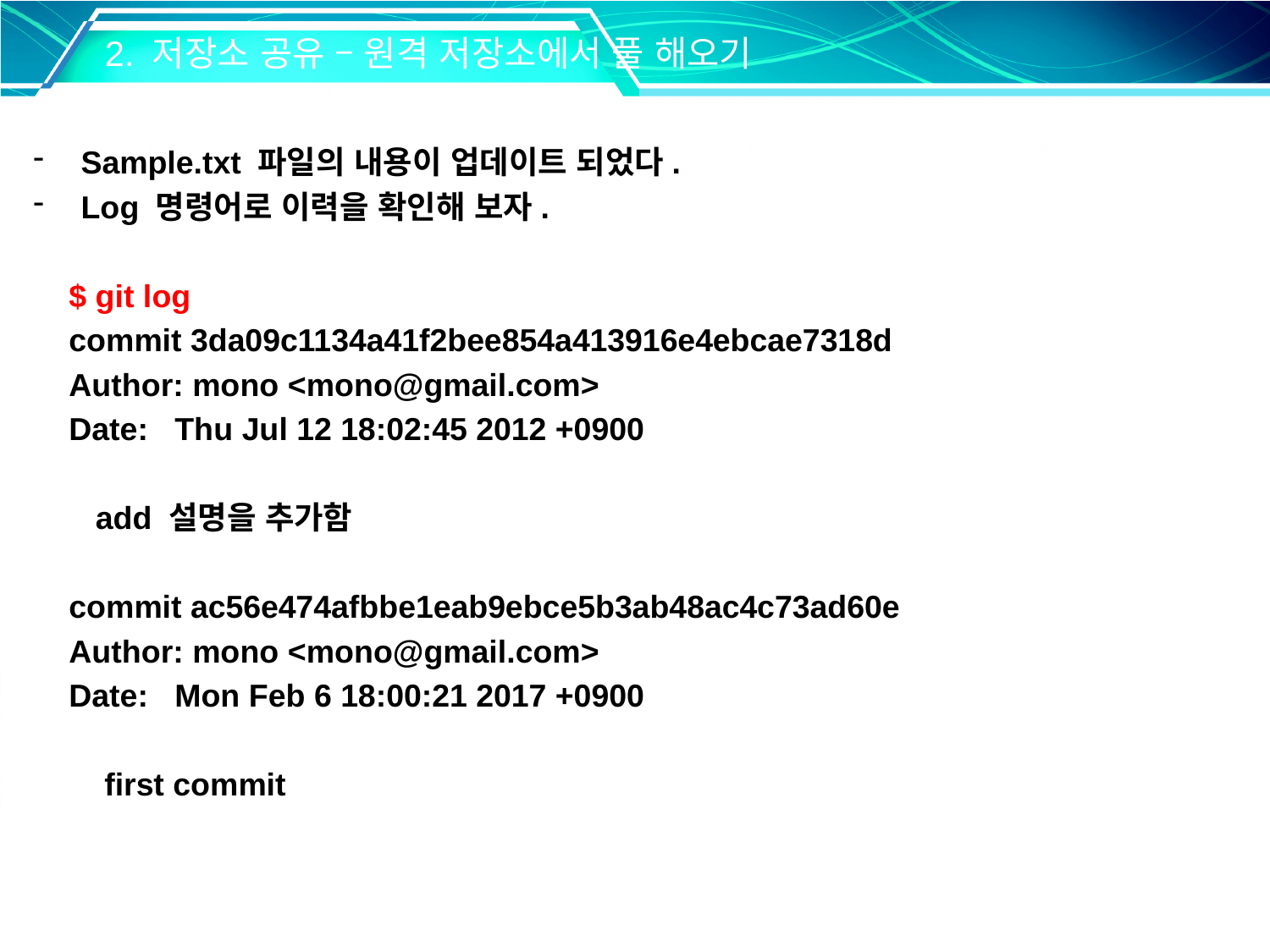

2. 저장소 공유 – 원격 저장소에서 풀 해오기
Sample.txt 파일의 내용이 업데이트 되었다.
Log 명령어로 이력을 확인해 보자.

    $ git log
    commit 3da09c1134a41f2bee854a413916e4ebcae7318d
    Author: mono <mono@gmail.com>
    Date:   Thu Jul 12 18:02:45 2012 +0900

       add 설명을 추가함

    commit ac56e474afbbe1eab9ebce5b3ab48ac4c73ad60e
    Author: mono <mono@gmail.com>
    Date:   Mon Feb 6 18:00:21 2017 +0900

        first commit